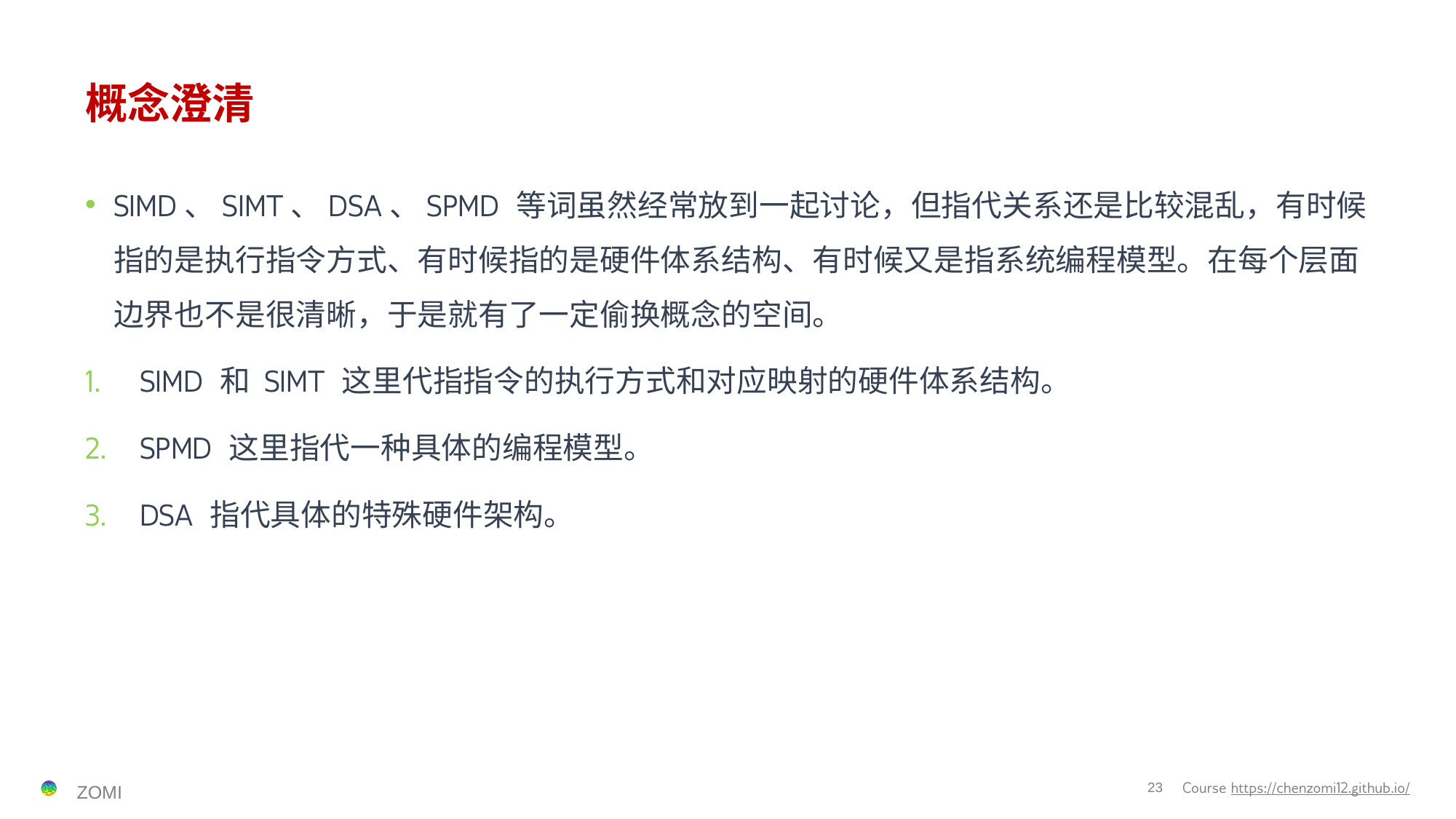

# 概念澄清
SIMD、SIMT、DSA、SPMD 等词虽然经常放到一起讨论，但指代关系还是比较混乱，有时候指的是执行指令方式、有时候指的是硬件体系结构、有时候又是指系统编程模型。在每个层面边界也不是很清晰，于是就有了一定偷换概念的空间。
SIMD 和 SIMT 这里代指指令的执行方式和对应映射的硬件体系结构。
SPMD 这里指代一种具体的编程模型。
DSA 指代具体的特殊硬件架构。